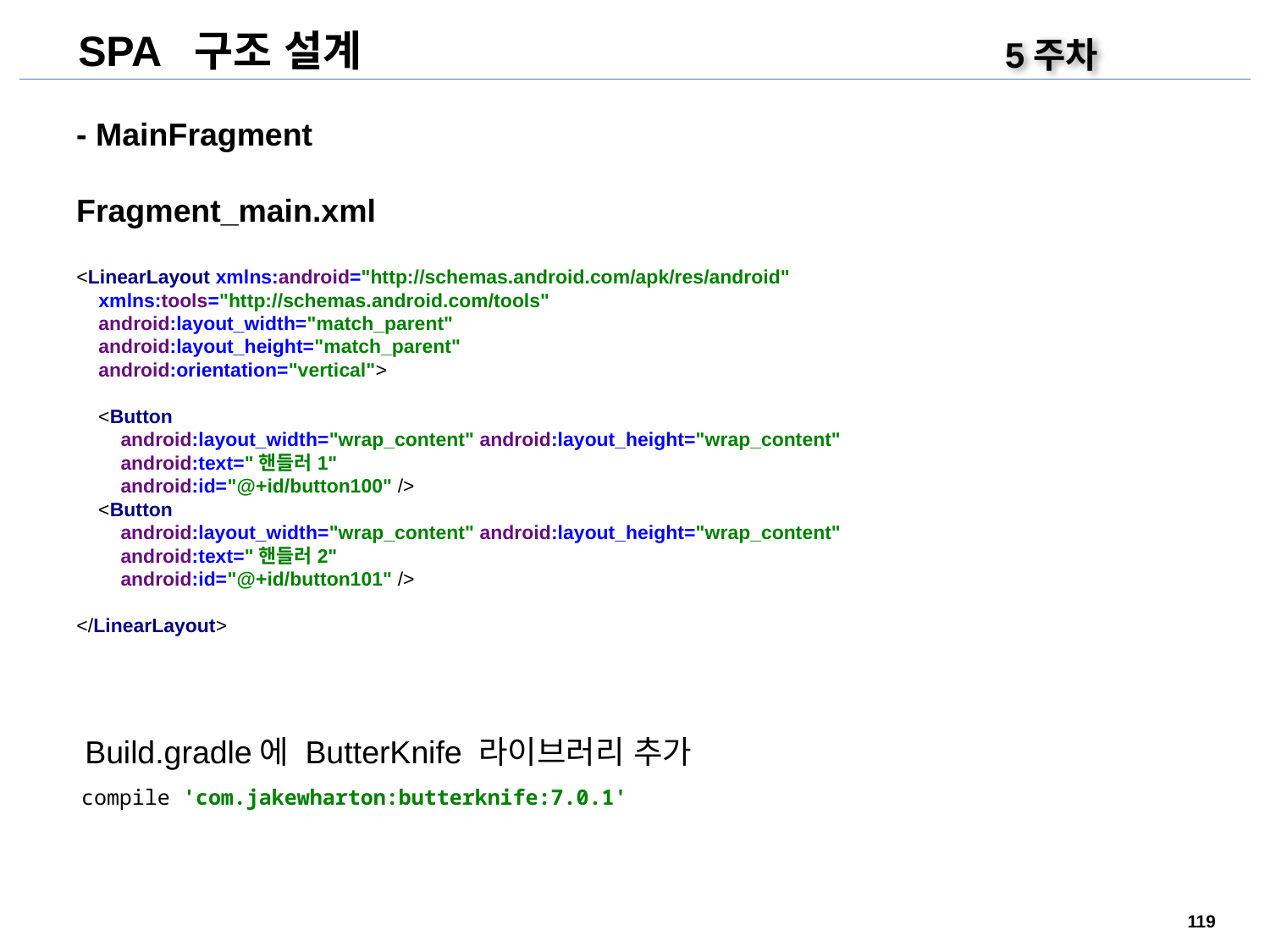

SPA  구조 설계
5주차
- MainFragment

Fragment_main.xml
<LinearLayout xmlns:android="http://schemas.android.com/apk/res/android"
    xmlns:tools="http://schemas.android.com/tools"
    android:layout_width="match_parent"
    android:layout_height="match_parent"
    android:orientation="vertical">
    <Button
        android:layout_width="wrap_content" android:layout_height="wrap_content"
        android:text="핸들러1"
        android:id="@+id/button100" />
    <Button
        android:layout_width="wrap_content" android:layout_height="wrap_content"
        android:text="핸들러2"
        android:id="@+id/button101" />
</LinearLayout>
Build.gradle에 ButterKnife 라이브러리 추가
compile 'com.jakewharton:butterknife:7.0.1'